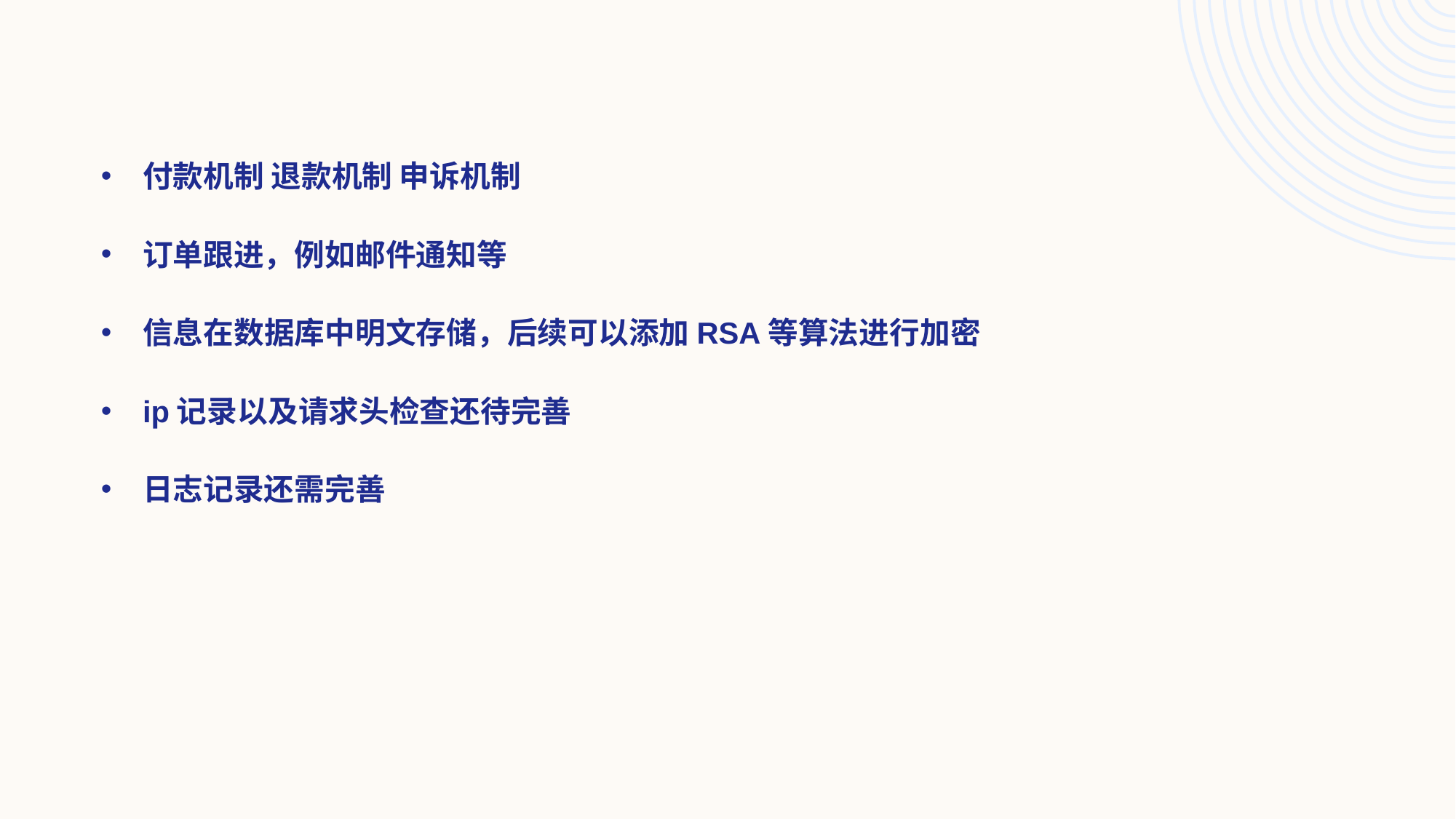

23
付款机制 退款机制 申诉机制
订单跟进，例如邮件通知等
信息在数据库中明文存储，后续可以添加RSA等算法进行加密
ip记录以及请求头检查还待完善
日志记录还需完善